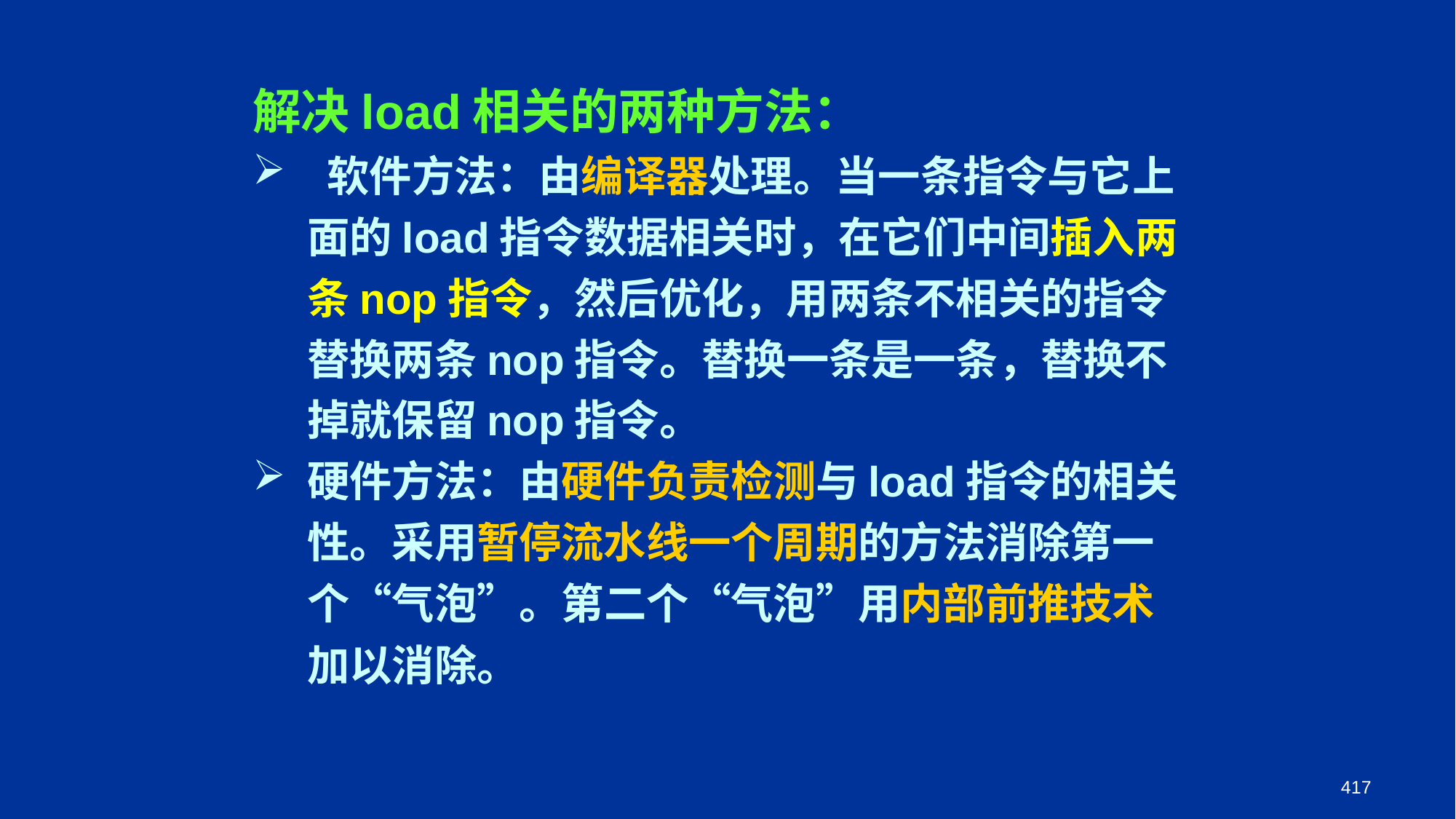

解决load相关的两种方法：
 软件方法：由编译器处理。当一条指令与它上面的load指令数据相关时，在它们中间插入两条nop指令，然后优化，用两条不相关的指令替换两条nop指令。替换一条是一条，替换不掉就保留nop指令。
硬件方法：由硬件负责检测与load指令的相关性。采用暂停流水线一个周期的方法消除第一个“气泡”。第二个“气泡”用内部前推技术加以消除。

417